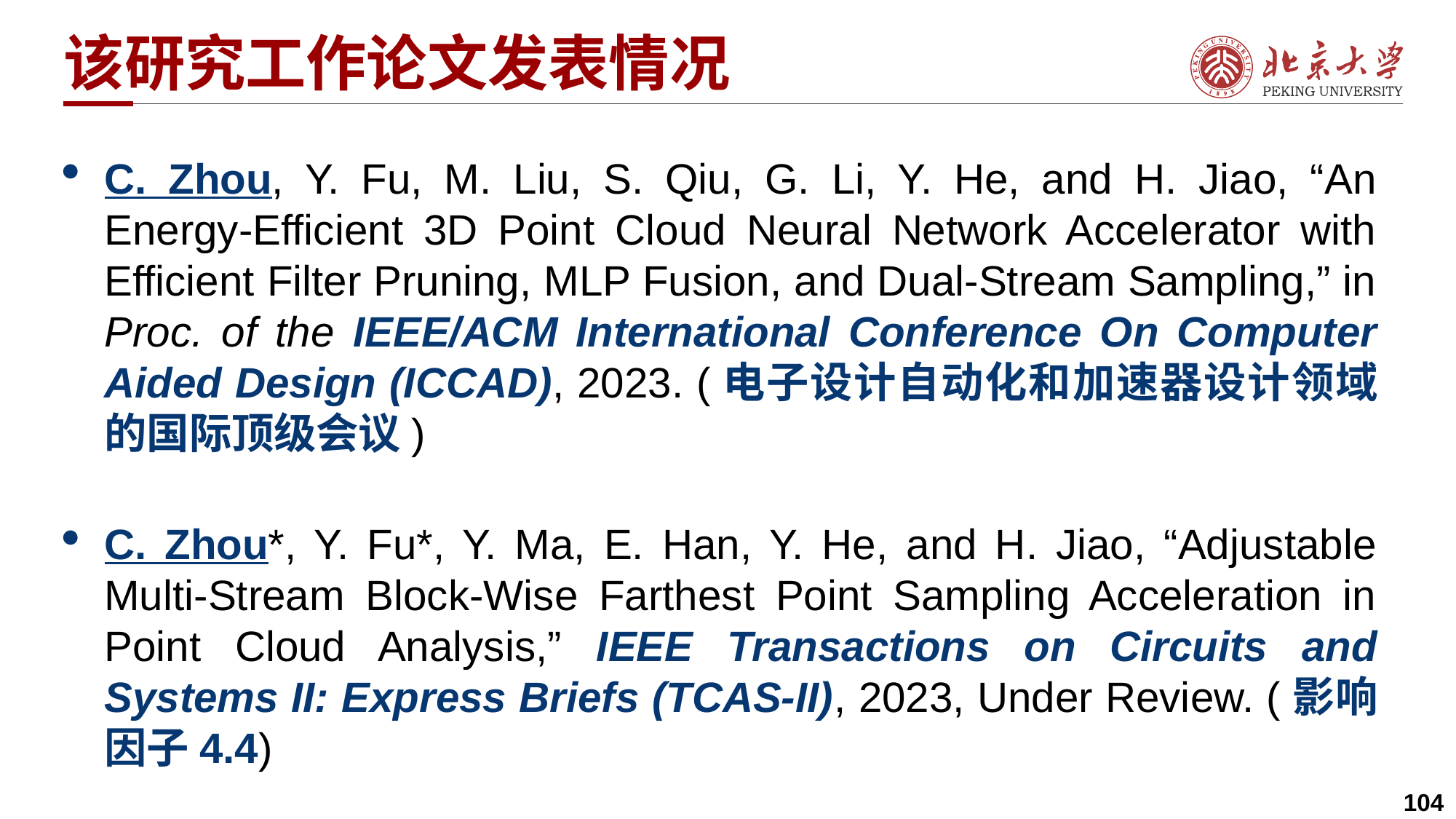

# 该研究工作论文发表情况
C. Zhou, Y. Fu, M. Liu, S. Qiu, G. Li, Y. He, and H. Jiao, “An Energy-Efficient 3D Point Cloud Neural Network Accelerator with Efficient Filter Pruning, MLP Fusion, and Dual-Stream Sampling,” in Proc. of the IEEE/ACM International Conference On Computer Aided Design (ICCAD), 2023. (电子设计自动化和加速器设计领域的国际顶级会议)

C. Zhou*, Y. Fu*, Y. Ma, E. Han, Y. He, and H. Jiao, “Adjustable Multi-Stream Block-Wise Farthest Point Sampling Acceleration in Point Cloud Analysis,” IEEE Transactions on Circuits and Systems II: Express Briefs (TCAS-II), 2023, Under Review. (影响因子4.4)
104